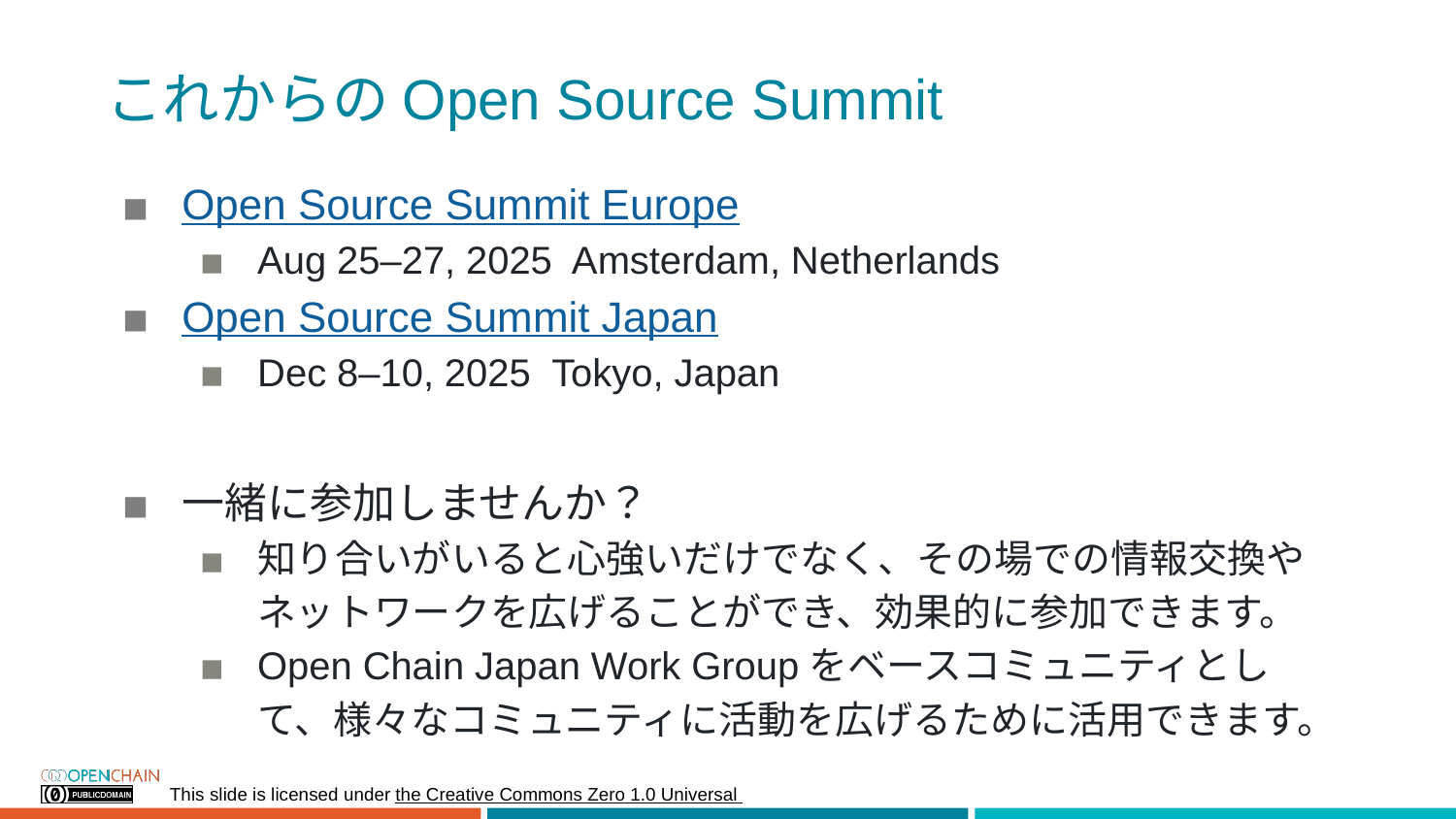

# これからのOpen Source Summit
Open Source Summit Europe
Aug 25–27, 2025  Amsterdam, Netherlands
Open Source Summit Japan
Dec 8–10, 2025  Tokyo, Japan

一緒に参加しませんか？
知り合いがいると心強いだけでなく、その場での情報交換やネットワークを広げることができ、効果的に参加できます。
Open Chain Japan Work Groupをベースコミュニティとして、様々なコミュニティに活動を広げるために活用できます。